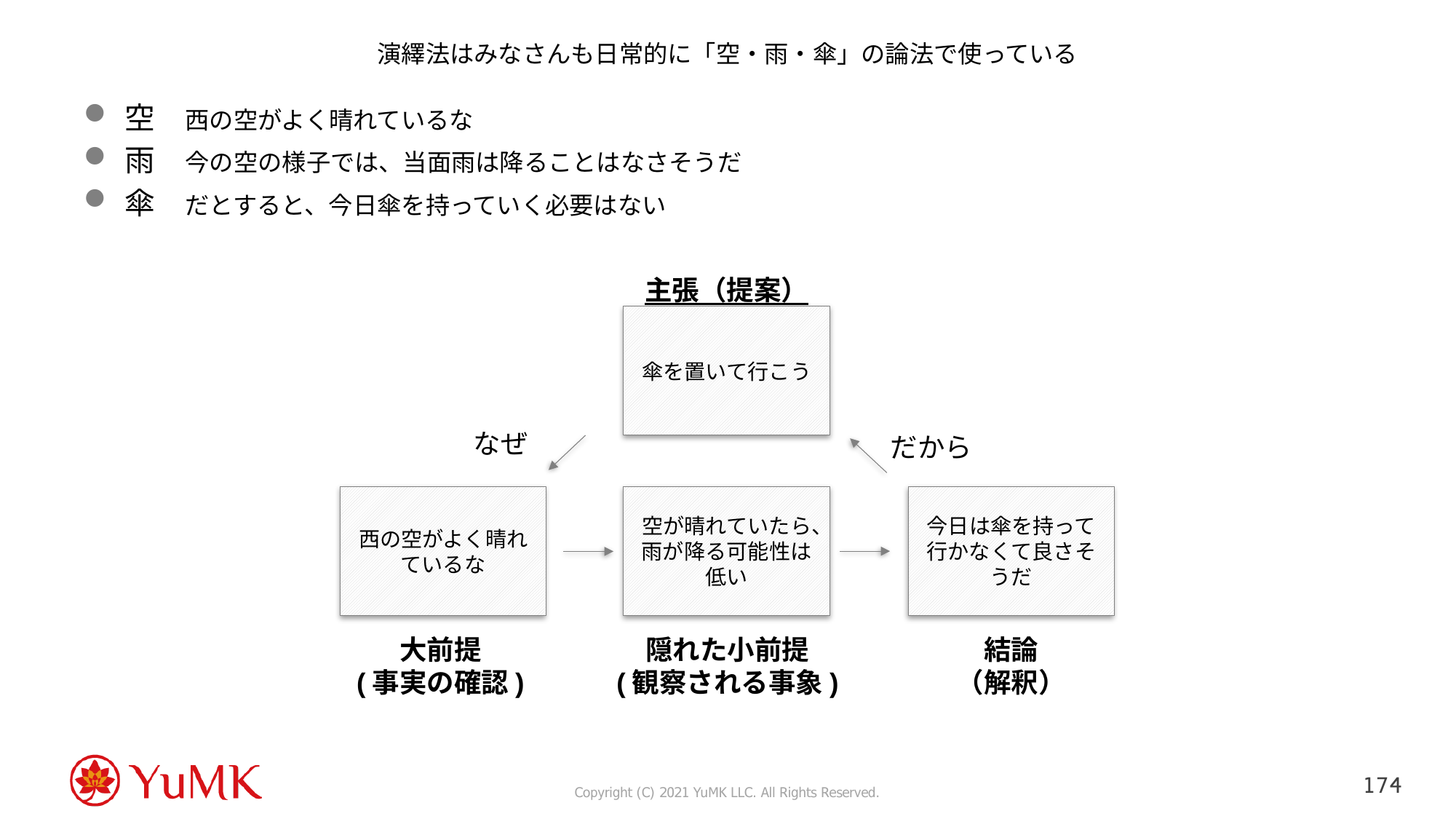

# 演繹法はみなさんも日常的に「空・雨・傘」の論法で使っている
空　西の空がよく晴れているな
雨　今の空の様子では、当面雨は降ることはなさそうだ
傘　だとすると、今日傘を持っていく必要はない
主張（提案）
傘を置いて行こう
なぜ
だから
西の空がよく晴れているな
空が晴れていたら、雨が降る可能性は低い
今日は傘を持って行かなくて良さそうだ
大前提
(事実の確認)
隠れた小前提
(観察される事象)
結論
（解釈）
174